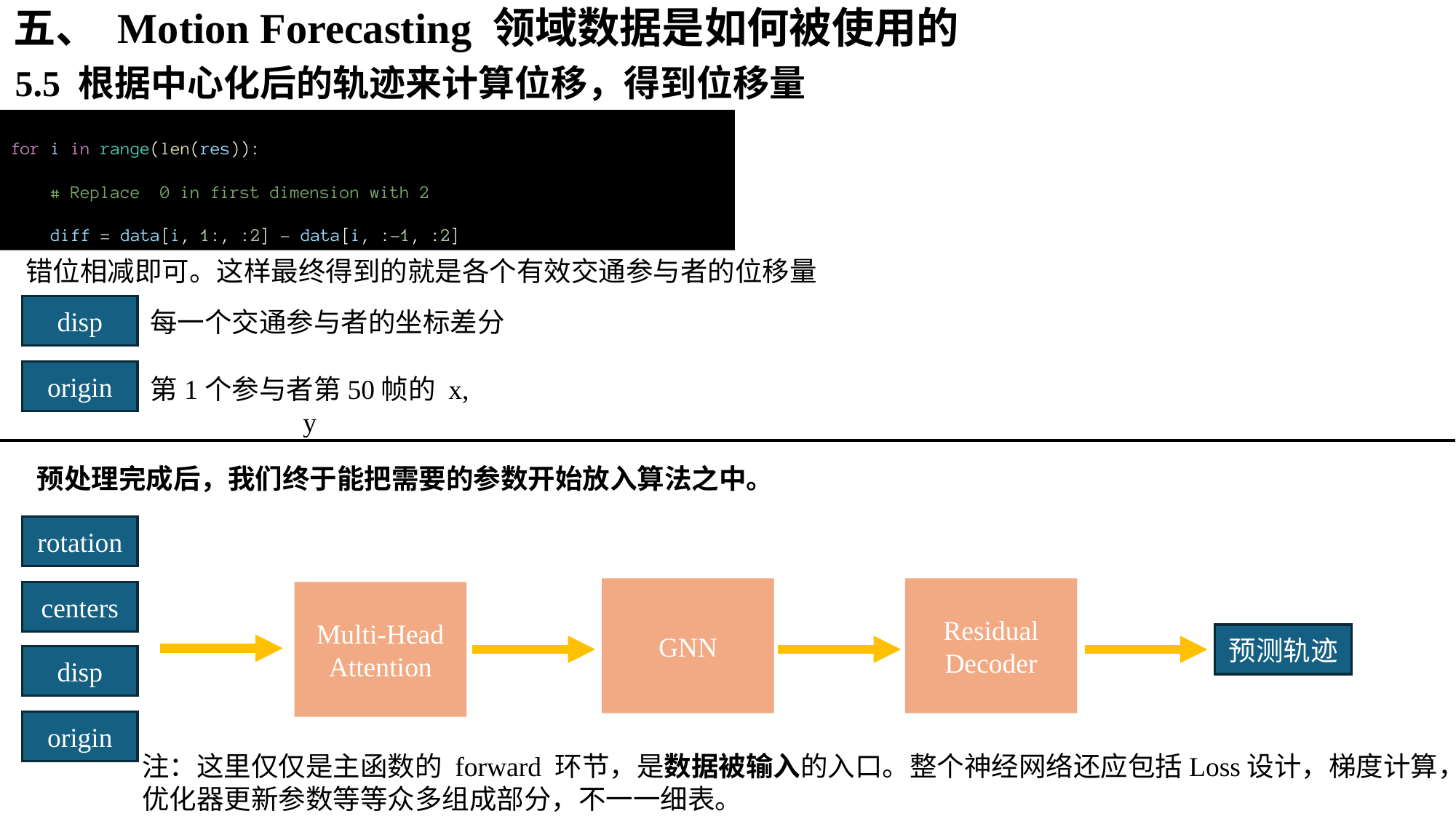

五、 Motion Forecasting 领域数据是如何被使用的
5.5 根据中心化后的轨迹来计算位移，得到位移量
for i in range(len(res)):
    # Replace  0 in first dimension with 2
    diff = data[i, 1:, :2] - data[i, :-1, :2]
错位相减即可。这样最终得到的就是各个有效交通参与者的位移量
disp
每一个交通参与者的坐标差分
origin
第1个参与者第50帧的 x, y
预处理完成后，我们终于能把需要的参数开始放入算法之中。
rotation
GNN
Residual Decoder
centers
Multi-Head Attention
预测轨迹
disp
origin
注：这里仅仅是主函数的 forward 环节，是数据被输入的入口。整个神经网络还应包括Loss设计，梯度计算，
优化器更新参数等等众多组成部分，不一一细表。